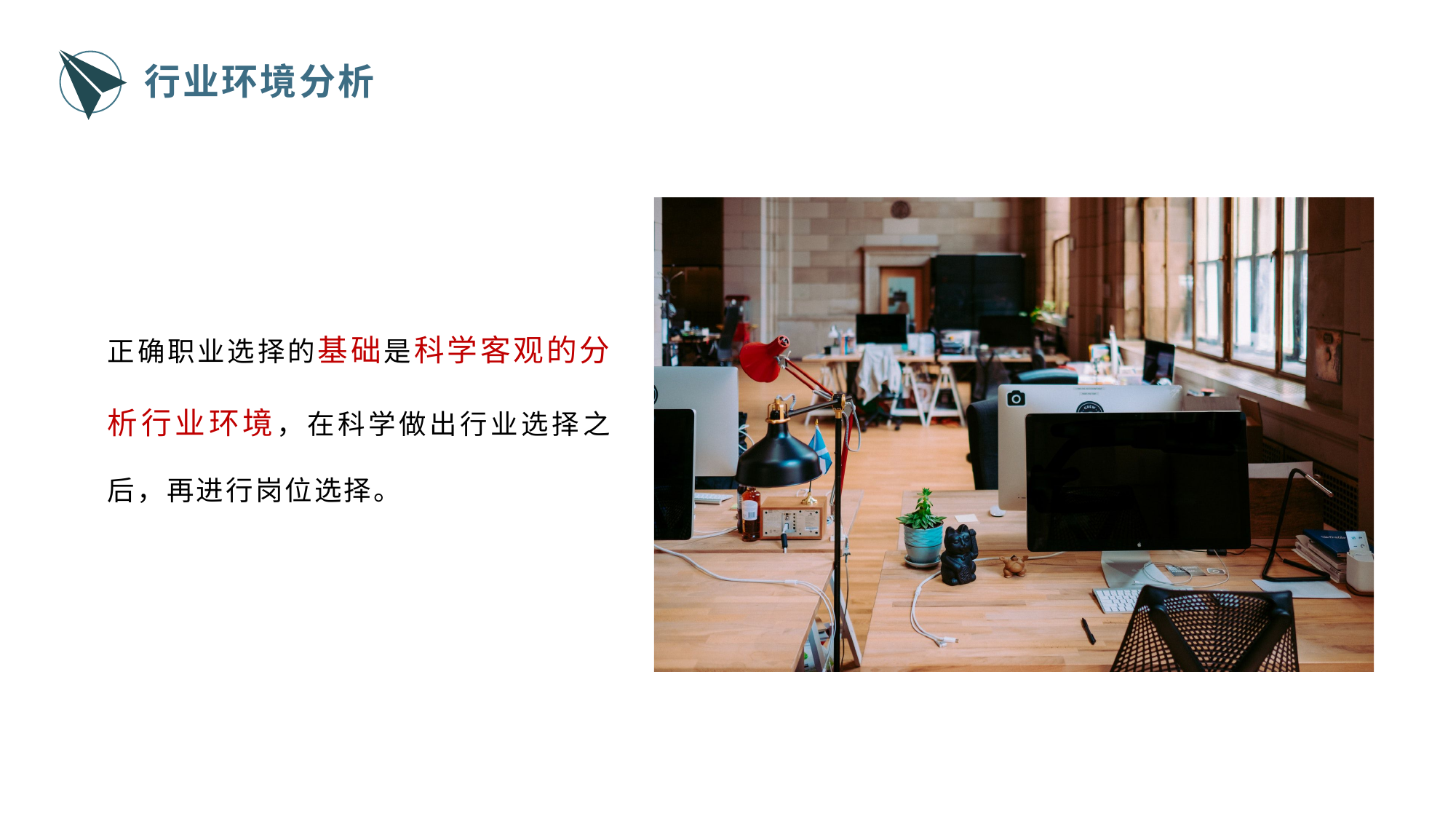

行业环境分析

正确职业选择的基础是科学客观的分析行业环境，在科学做出行业选择之后，再进行岗位选择。